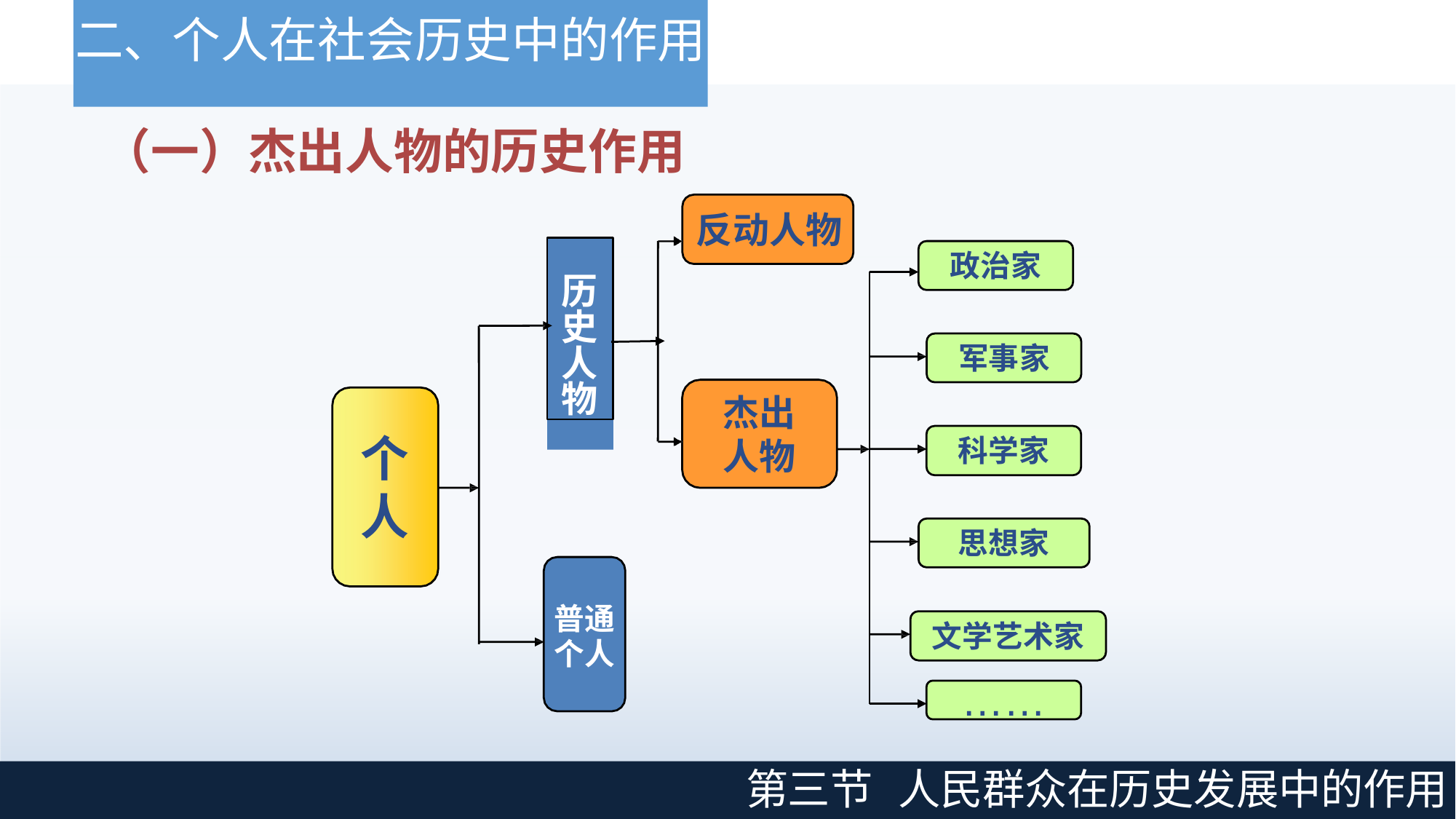

# 二、个人在社会历史中的作用

（一）杰出人物的历史作用
反动人物

历 史 人 物

政治家

军事家

杰出 人物

个 人
科学家

思想家

普通 个人

文学艺术家

……

第三节
人民群众在历史发展中的作用